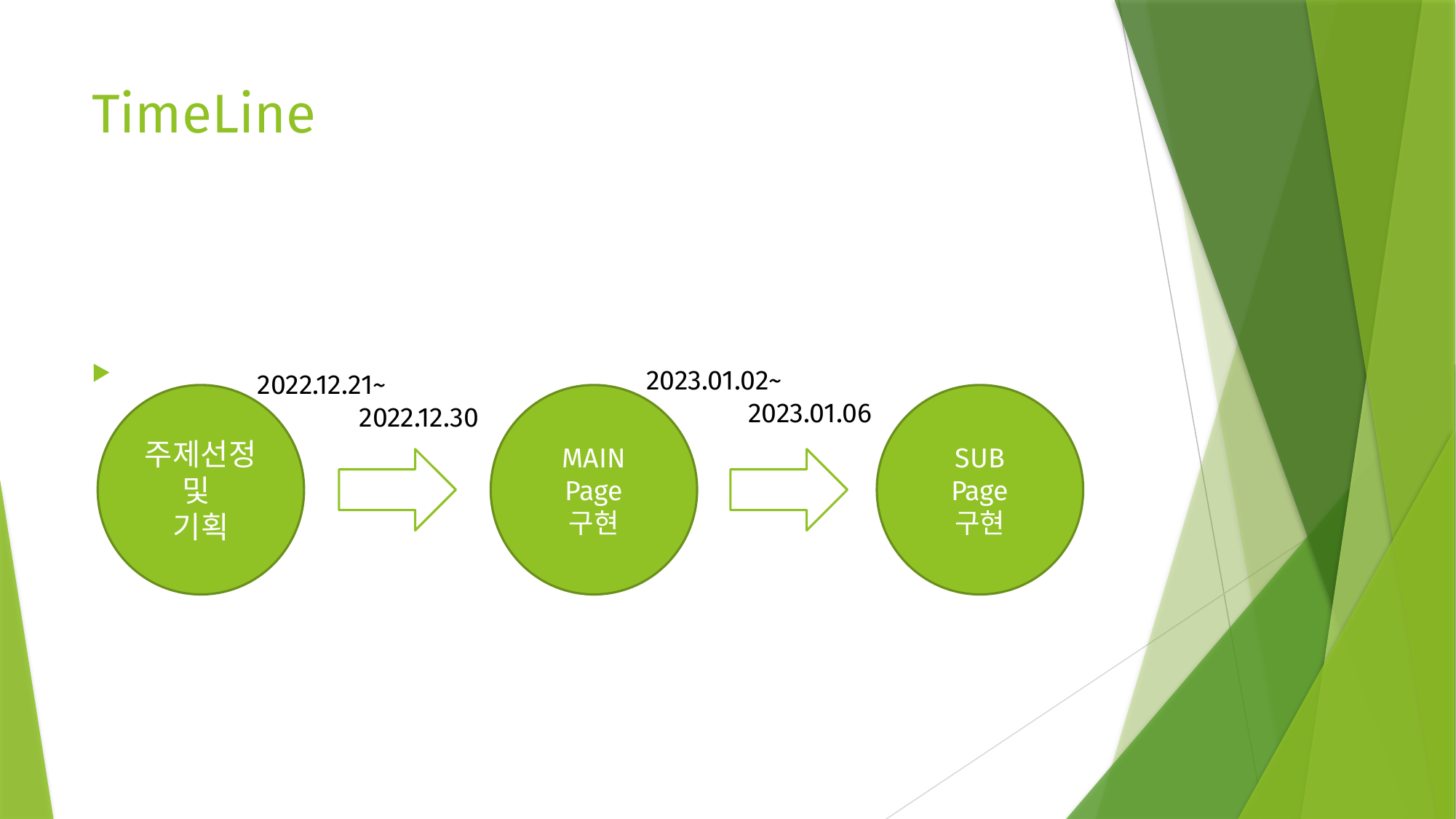

# TimeLine

2023.01.02~
              2023.01.06

2022.12.21~
              2022.12.30

주제선정 및
기획
MAIN Page
구현
SUB
Page
구현